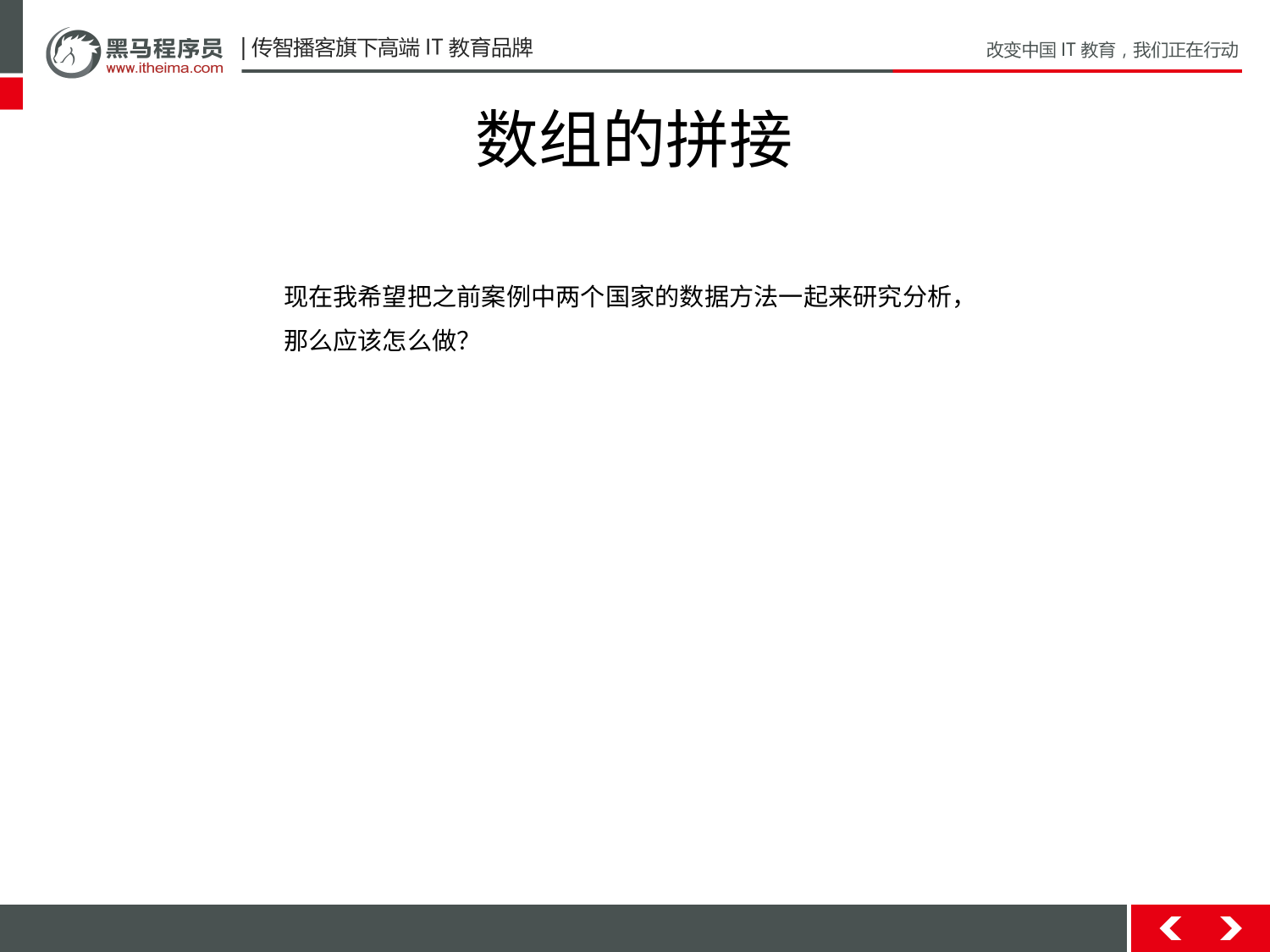

# 数组的拼接
现在我希望把之前案例中两个国家的数据方法一起来研究分析，那么应该怎么做？